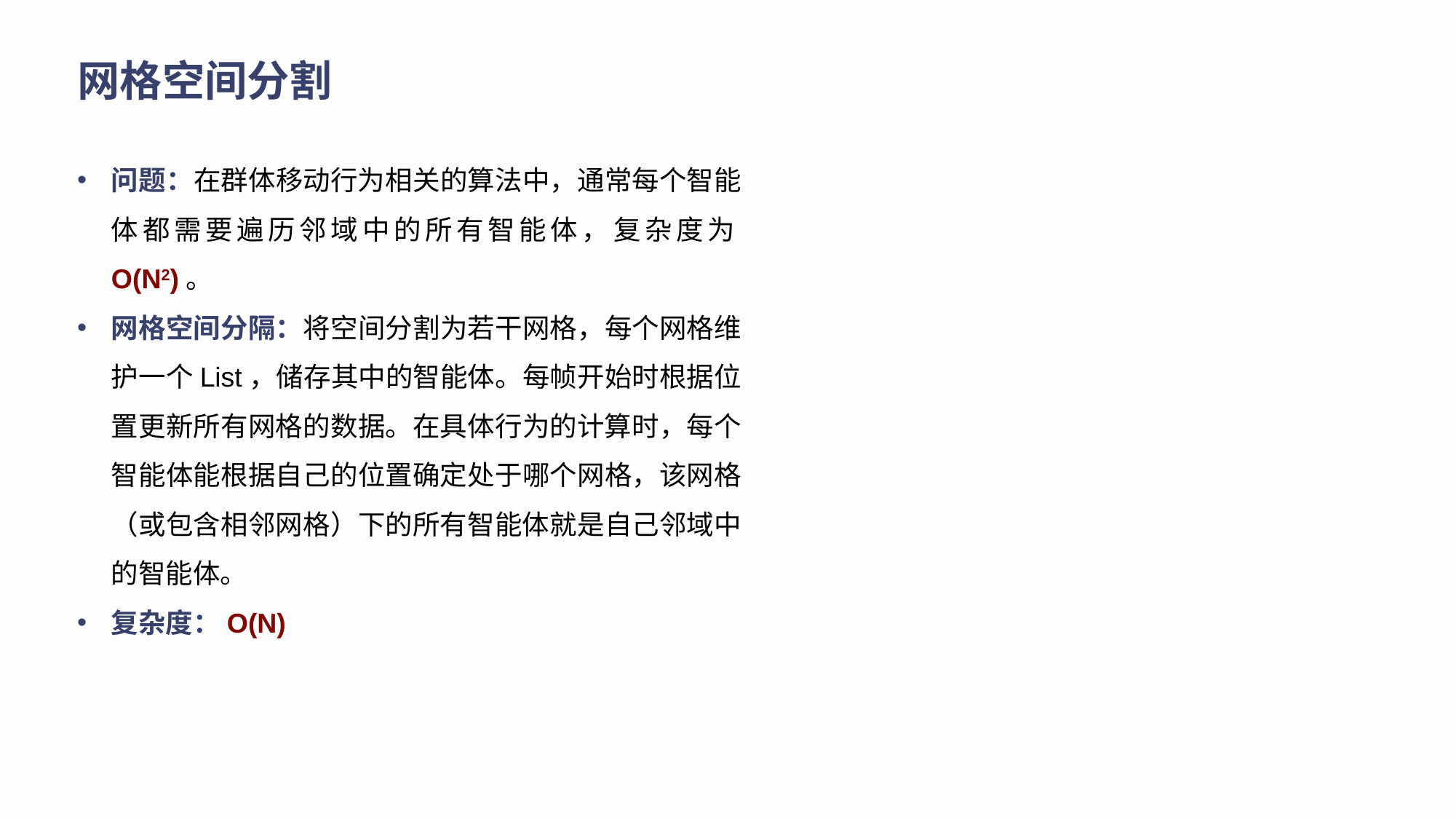

网格空间分割
问题：在群体移动行为相关的算法中，通常每个智能体都需要遍历邻域中的所有智能体，复杂度为O(N2)。
网格空间分隔：将空间分割为若干网格，每个网格维护一个List，储存其中的智能体。每帧开始时根据位置更新所有网格的数据。在具体行为的计算时，每个智能体能根据自己的位置确定处于哪个网格，该网格（或包含相邻网格）下的所有智能体就是自己邻域中的智能体。
复杂度：O(N)